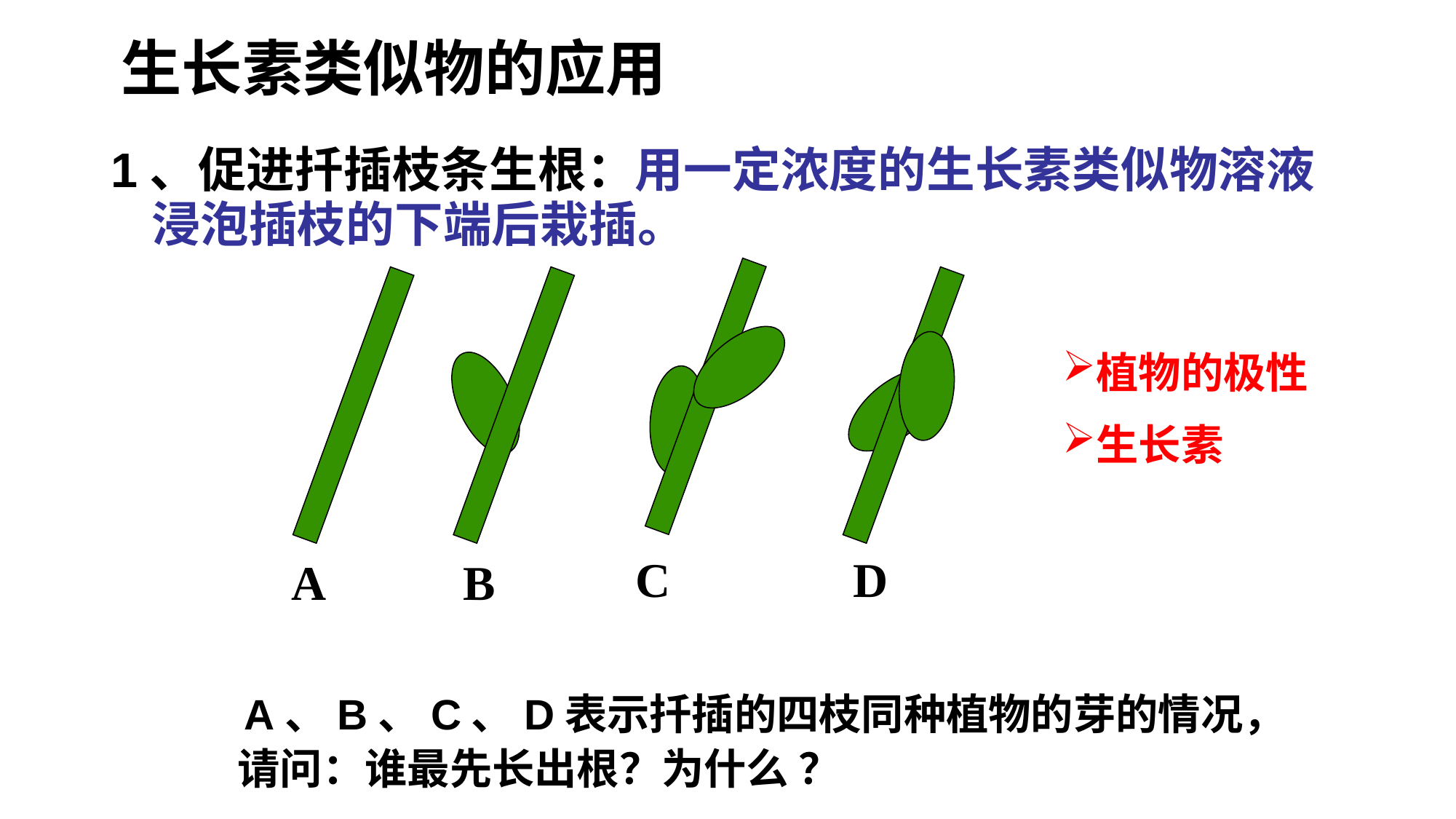

生长素类似物的应用
1、促进扦插枝条生根：用一定浓度的生长素类似物溶液浸泡插枝的下端后栽插。

植物的极性
生长素

B
C
D
A
    A、B、C、D表示扦插的四枝同种植物的芽的情况，请问：谁最先长出根？为什么 ？